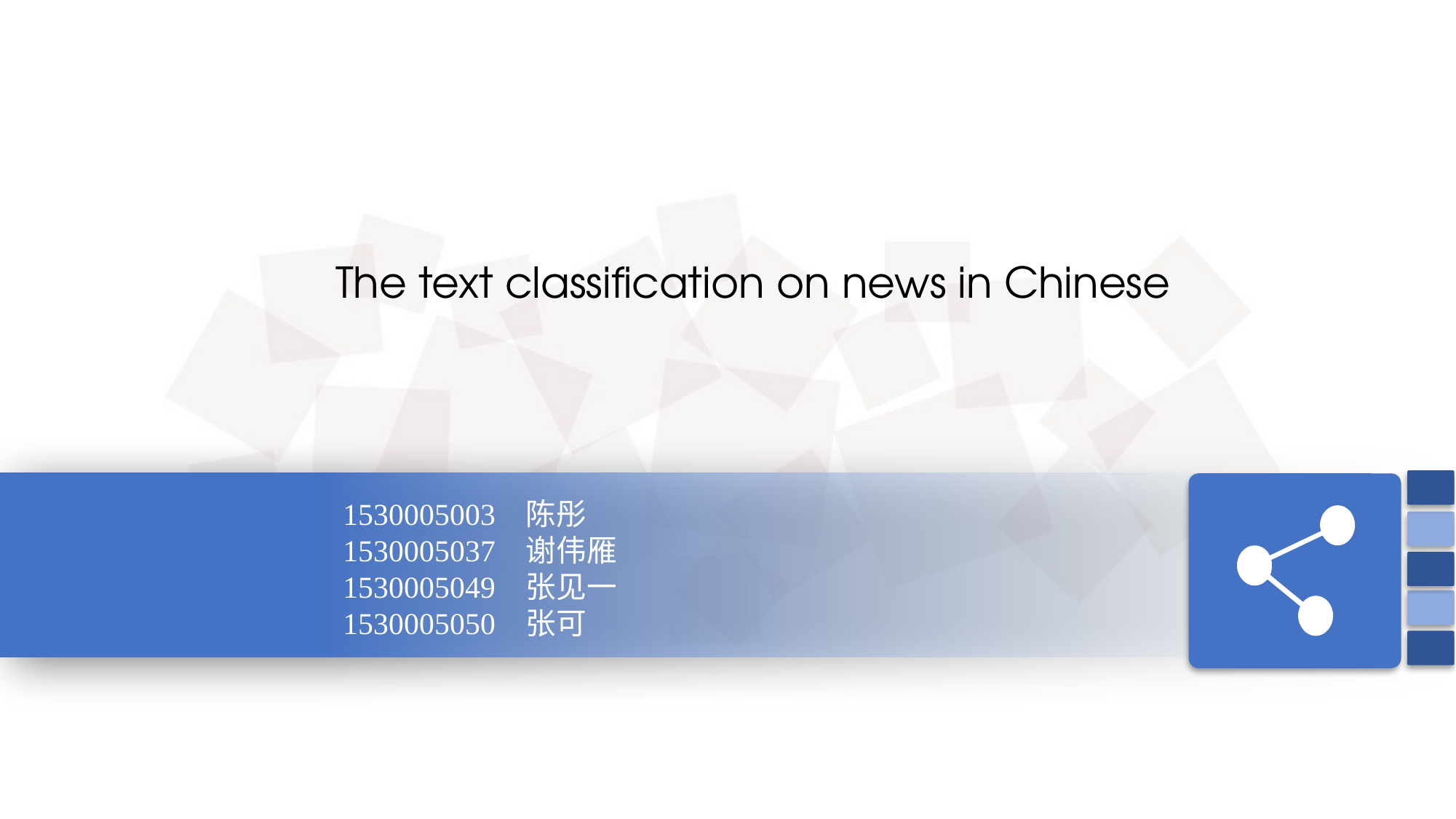

The text classification on news in Chinese

1530005003   陈彤
1530005037   谢伟雁
1530005049   张见一
1530005050   张可